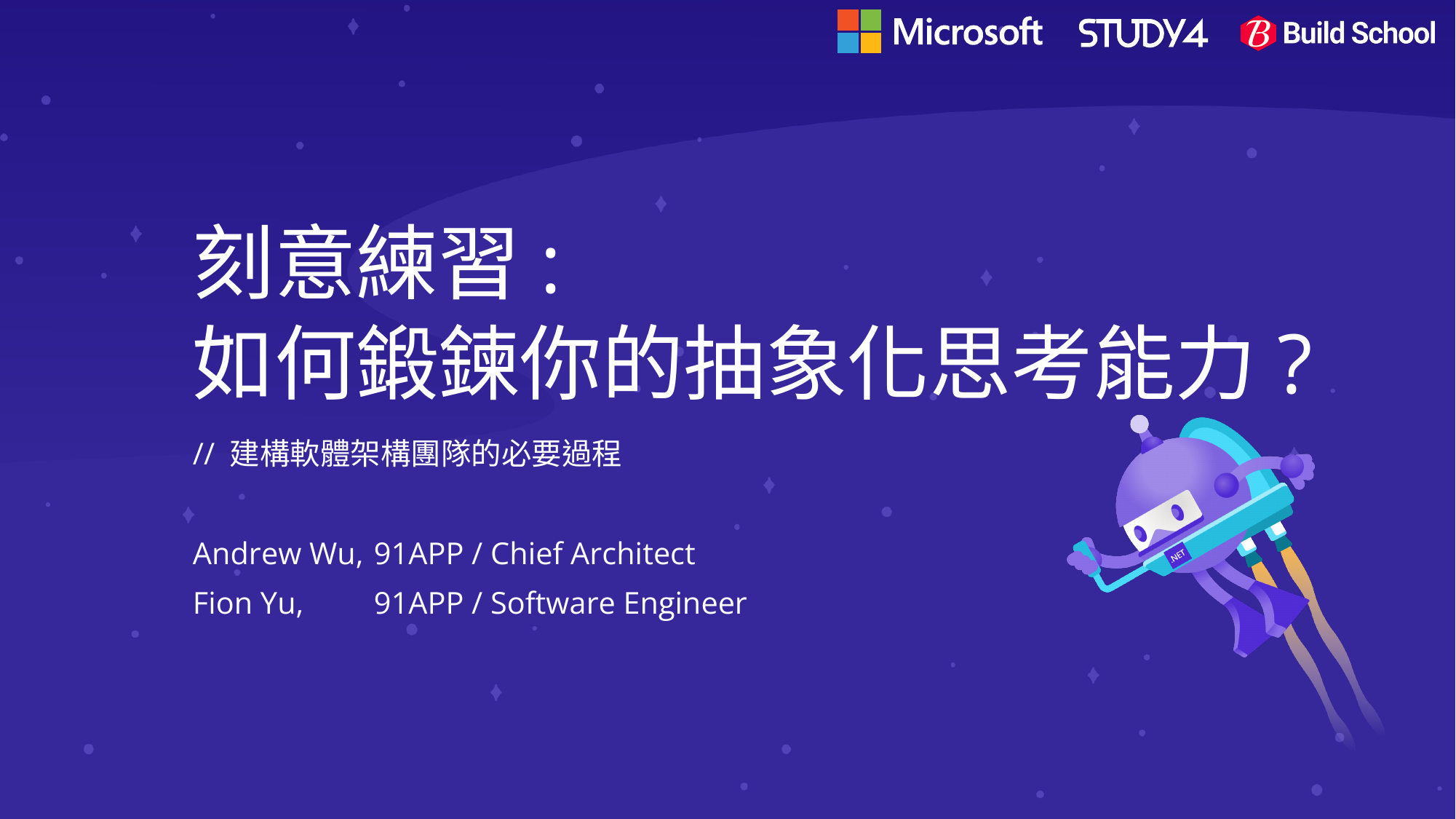

# 刻意練習: 如何鍛鍊你的抽象化思考能力?
// 建構軟體架構團隊的必要過程

Andrew Wu,		91APP / Chief Architect
Fion Yu,		91APP / Software Engineer